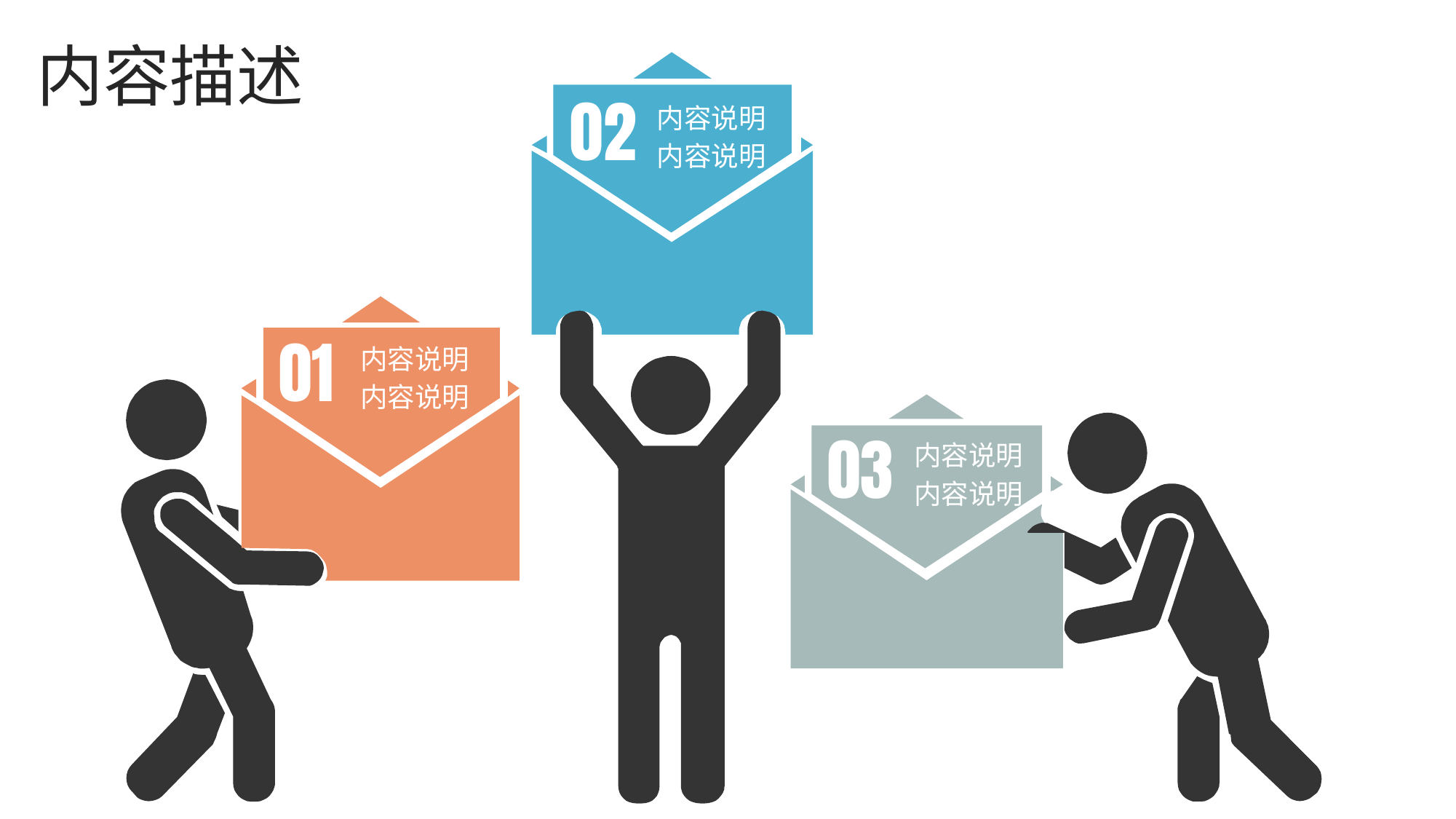

# 内容描述

02
内容说明
内容说明

01
内容说明
内容说明

03
内容说明
内容说明